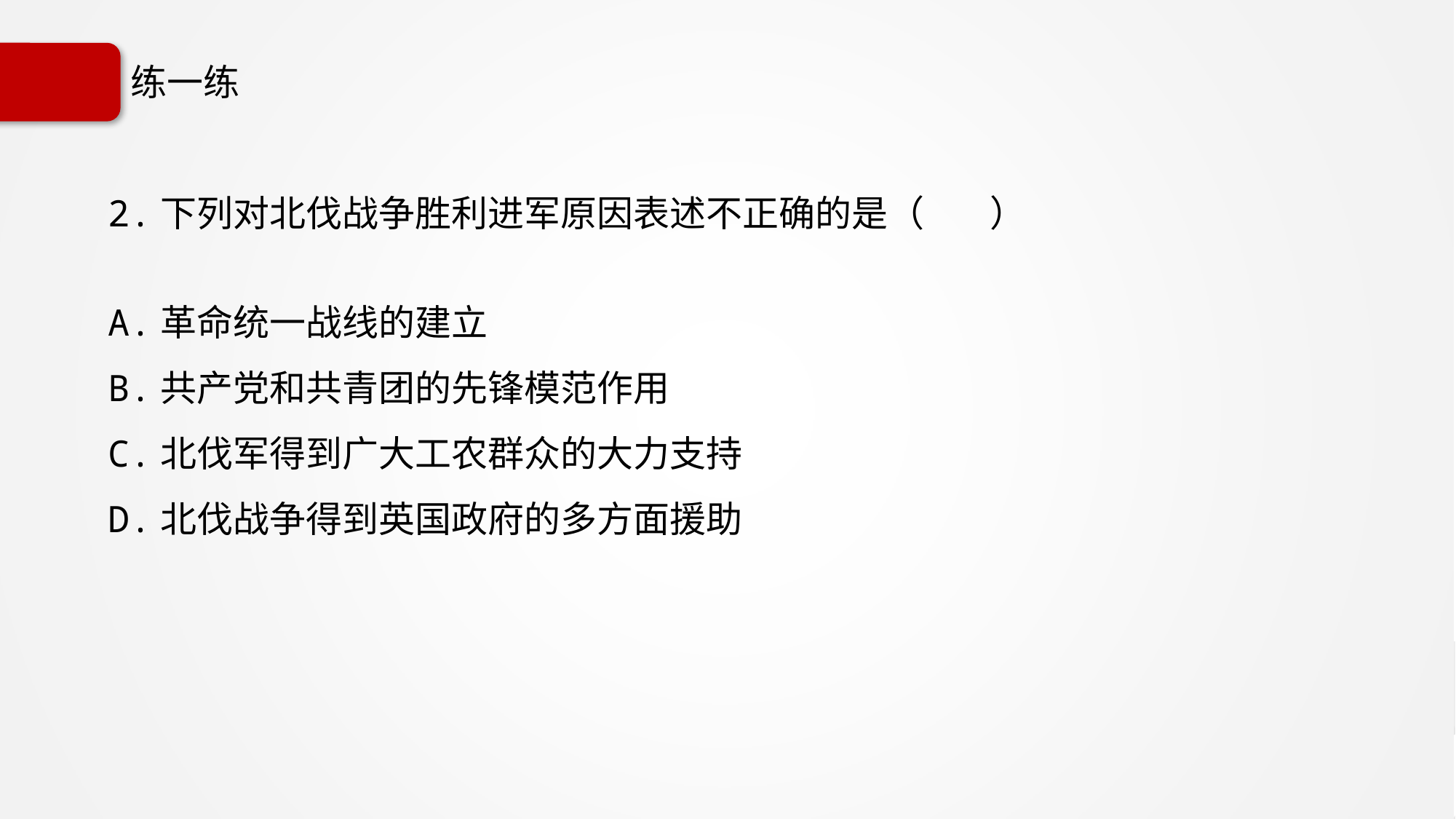

# 练一练
2.下列对北伐战争胜利进军原因表述不正确的是（        ）
A.革命统一战线的建立
B.共产党和共青团的先锋模范作用
C.北伐军得到广大工农群众的大力支持
D.北伐战争得到英国政府的多方面援助